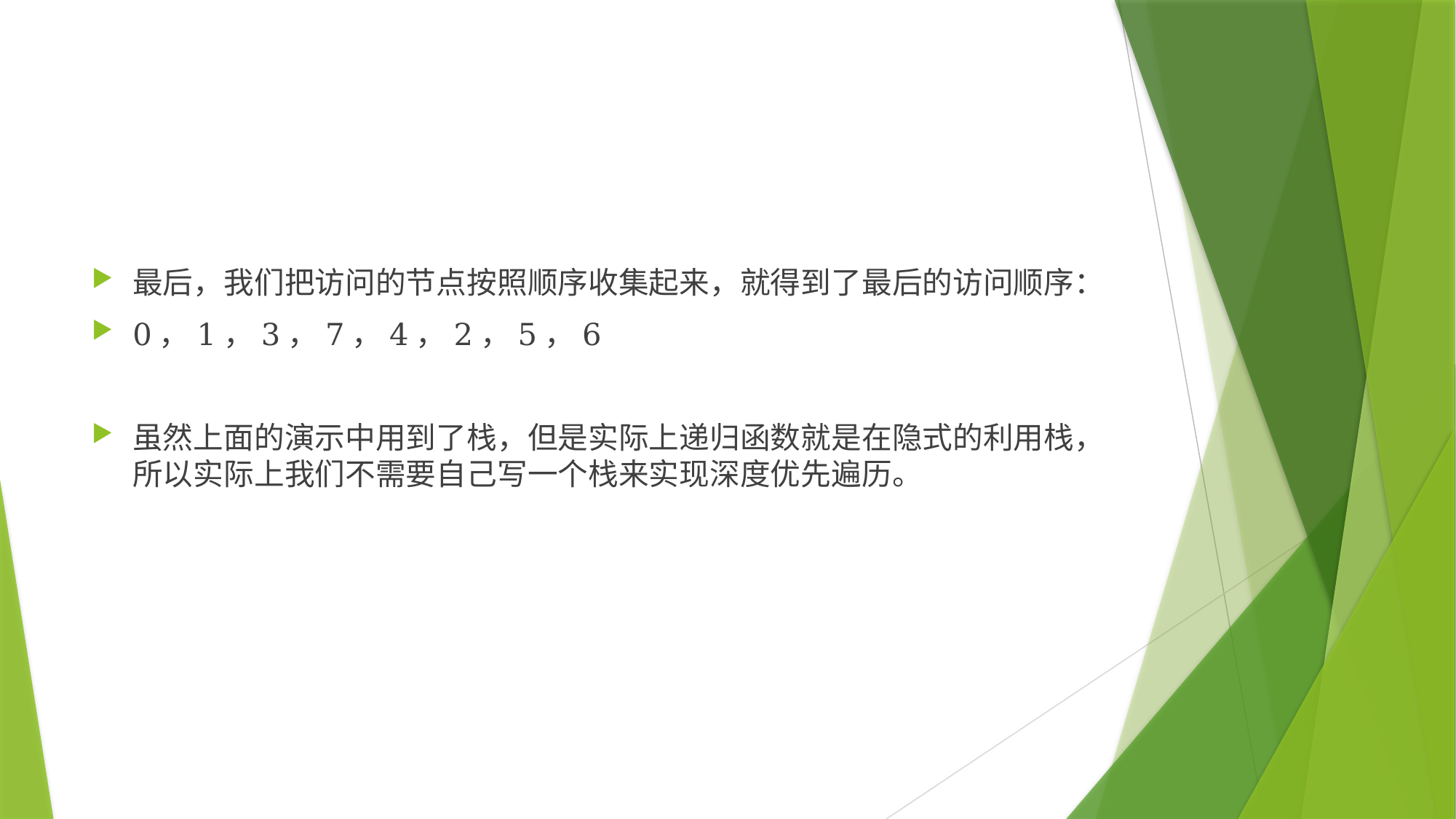

#
最后，我们把访问的节点按照顺序收集起来，就得到了最后的访问顺序：
0，1，3，7，4，2，5，6

虽然上面的演示中用到了栈，但是实际上递归函数就是在隐式的利用栈，所以实际上我们不需要自己写一个栈来实现深度优先遍历。